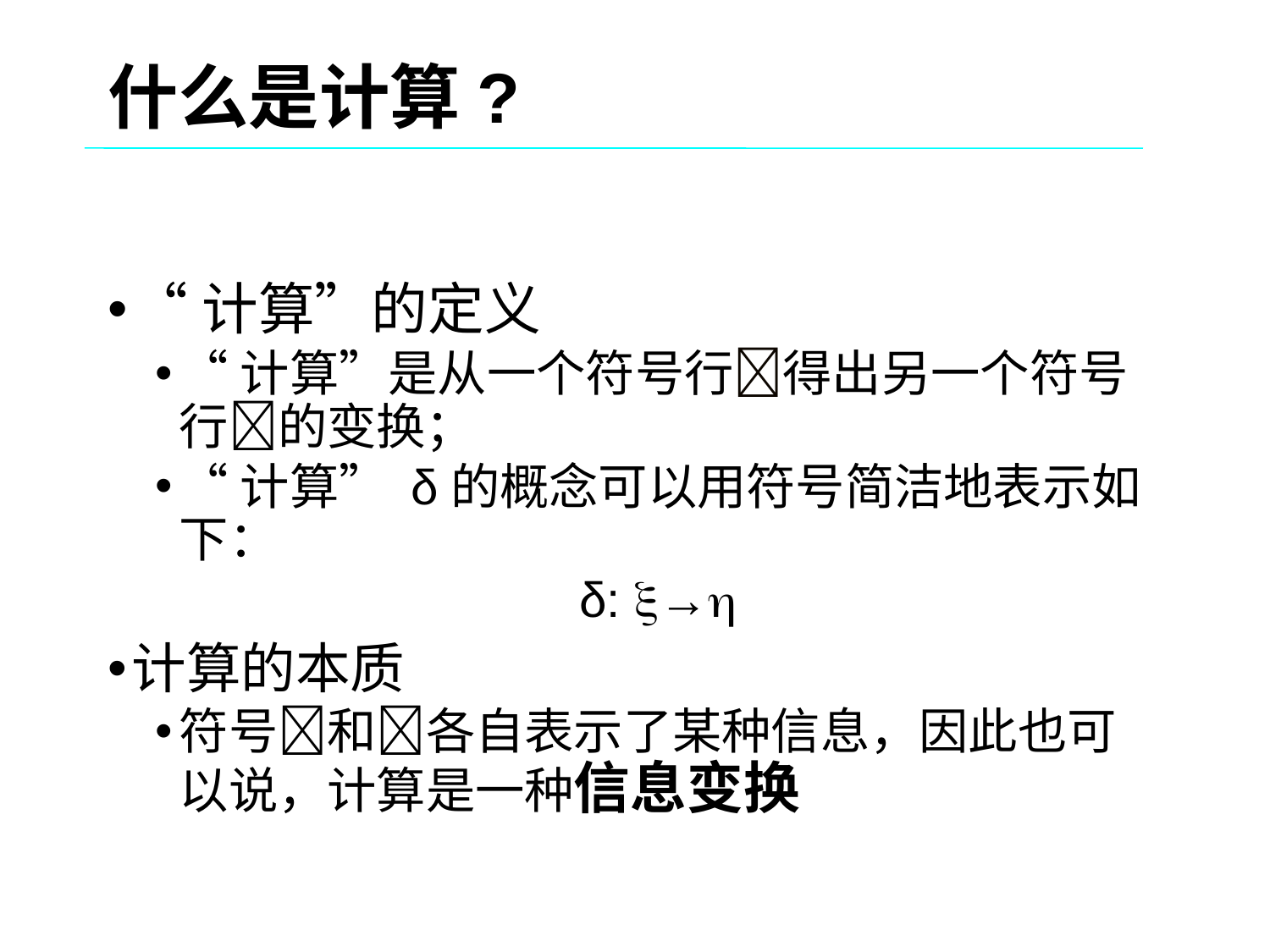

什么是计算?

“计算”的定义
“计算”是从一个符号行ξ得出另一个符号行η的变换；
“计算” δ的概念可以用符号简洁地表示如下：
δ: ξ→η
计算的本质
符号ξ和η各自表示了某种信息，因此也可以说，计算是一种信息变换